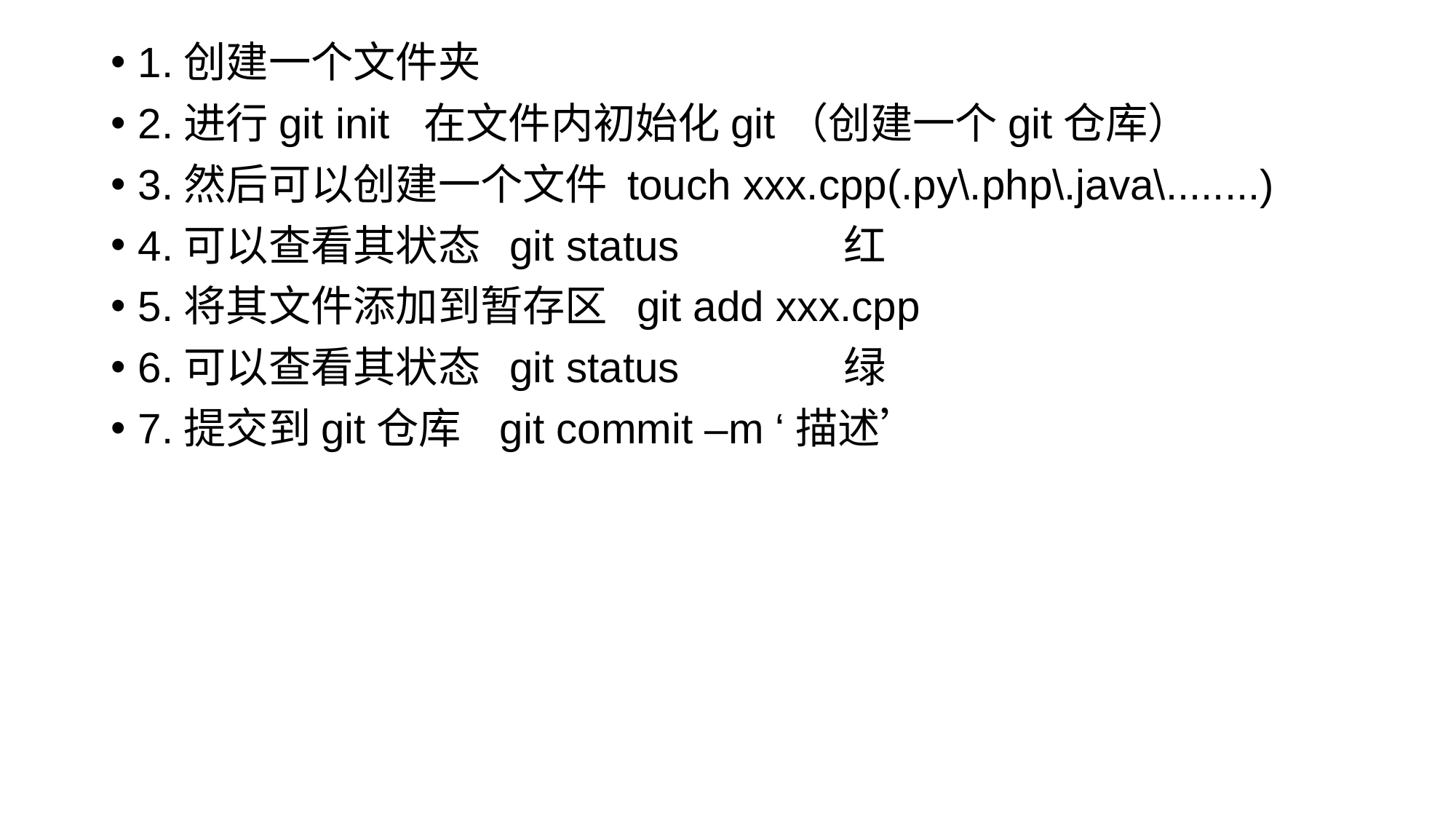

1.创建一个文件夹
2.进行git init  在文件内初始化git（创建一个git仓库）
3.然后可以创建一个文件 touch xxx.cpp(.py\.php\.java\........)
4.可以查看其状态  git status             红
5.将其文件添加到暂存区  git add xxx.cpp
6.可以查看其状态  git status             绿
7.提交到git仓库   git commit –m ‘描述’